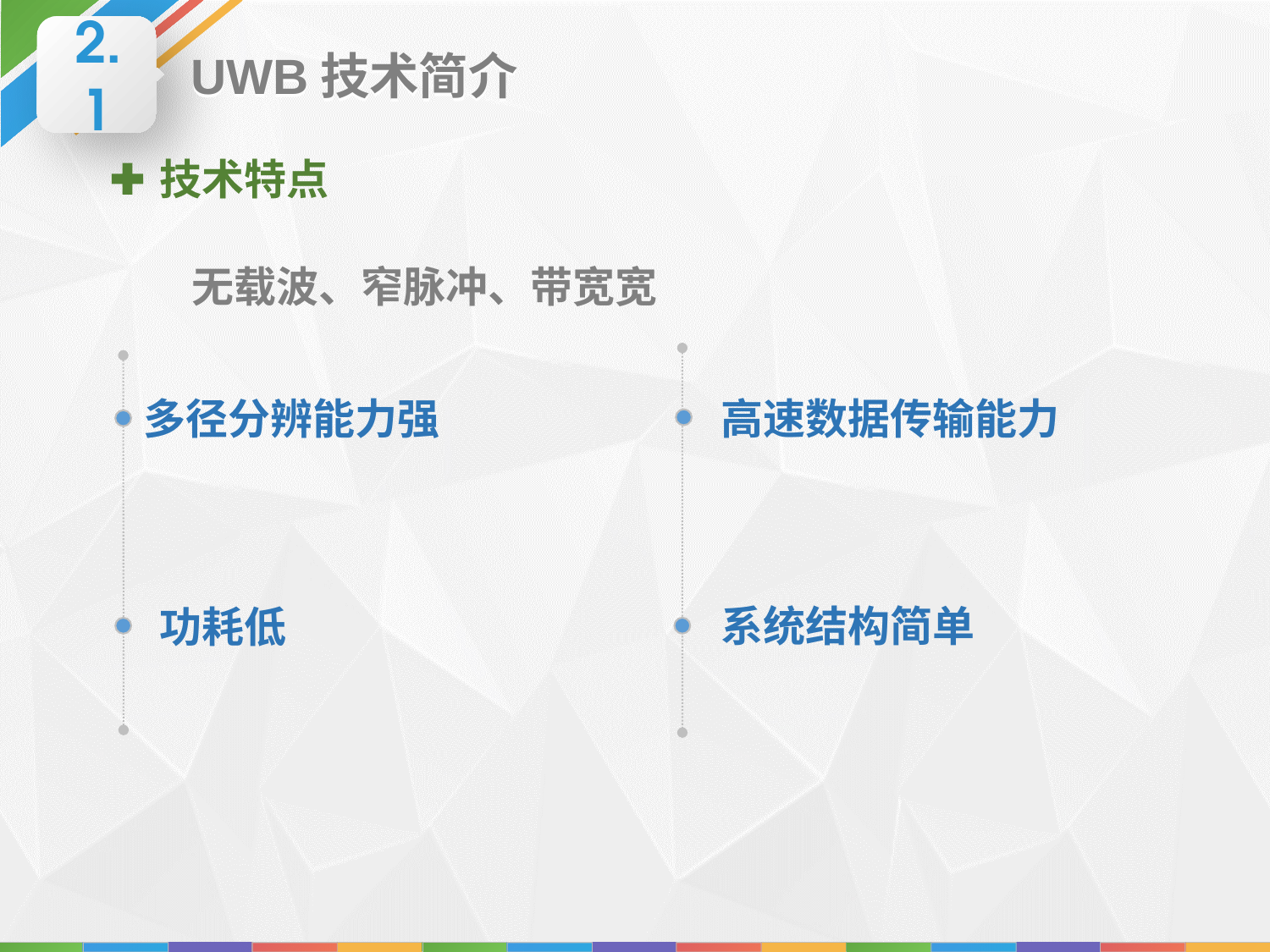

2.1
UWB技术简介
技术特点

无载波、窄脉冲、带宽宽
高速数据传输能力
多径分辨能力强

系统结构简单
功耗低